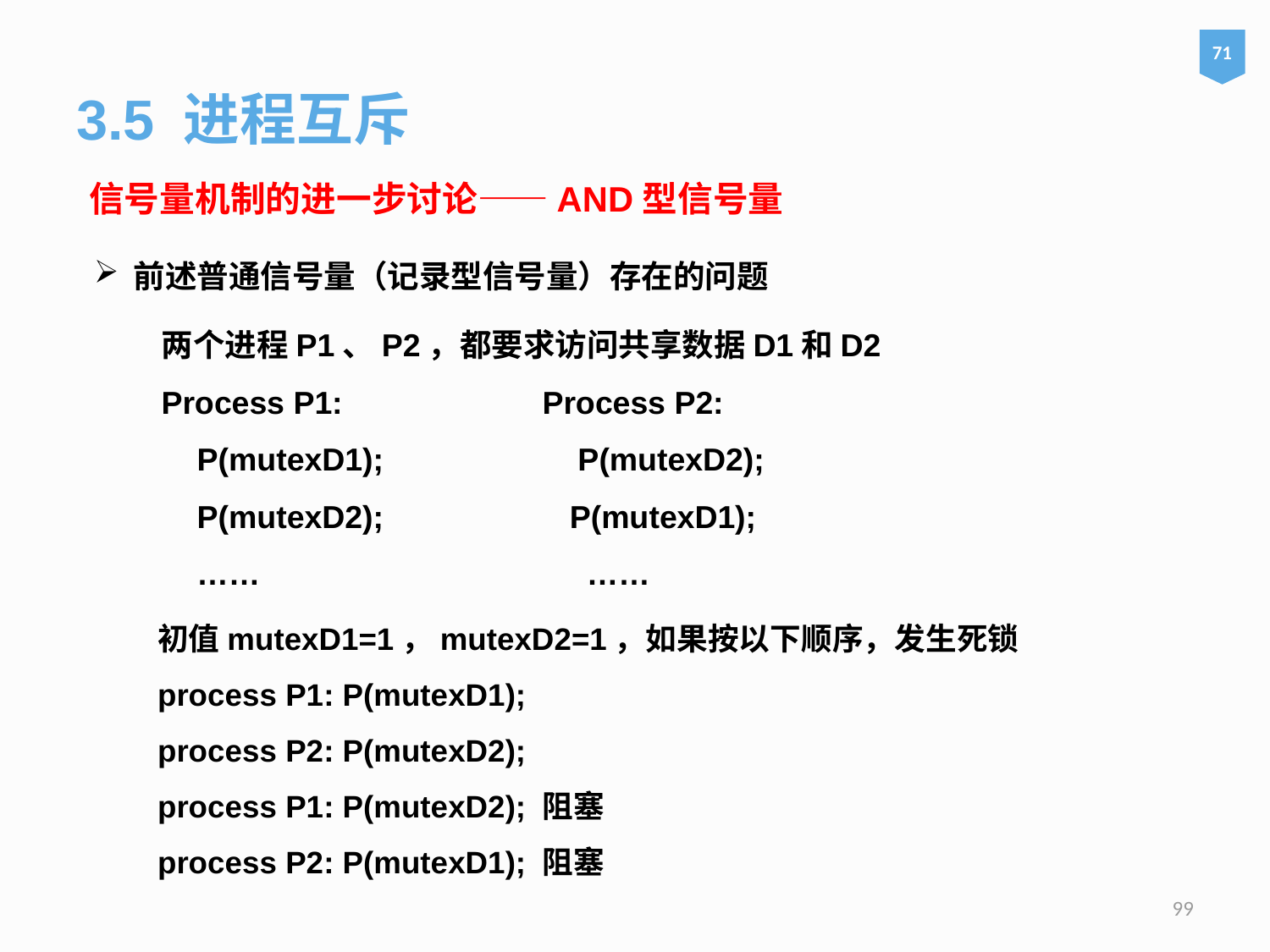

71
3.5 进程互斥
信号量机制的进一步讨论——AND型信号量

前述普通信号量（记录型信号量）存在的问题
两个进程P1、P2，都要求访问共享数据D1和D2
Process P1:		Process P2:
    P(mutexD1);		    P(mutexD2);
    P(mutexD2);                     P(mutexD1);
    ……			     ……
初值mutexD1=1，mutexD2=1，如果按以下顺序，发生死锁
process P1: P(mutexD1);
process P2: P(mutexD2);
process P1: P(mutexD2); 阻塞
process P2: P(mutexD1); 阻塞

99